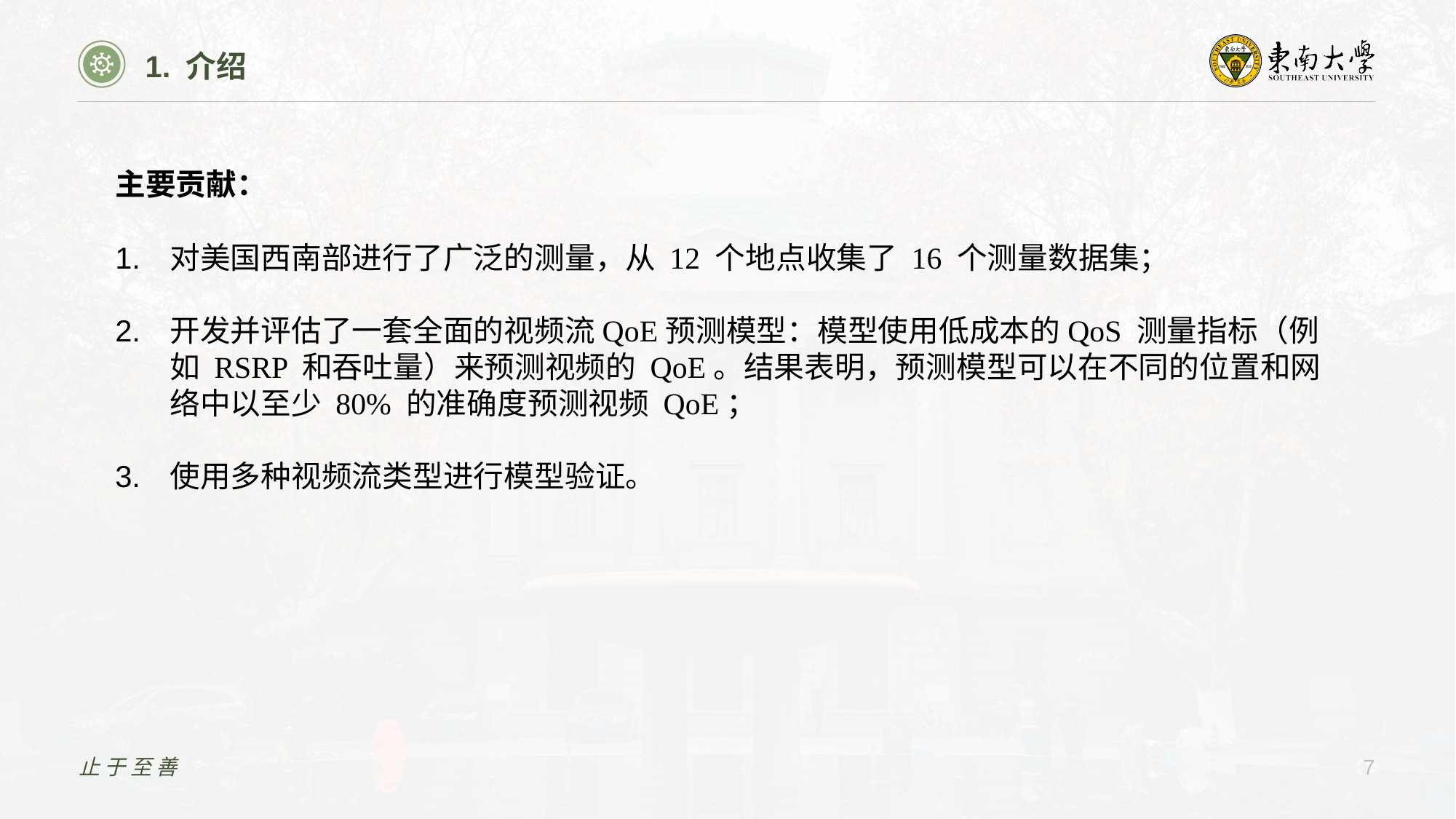

1. 介绍
主要贡献：

对美国西南部进行了广泛的测量，从 12 个地点收集了 16 个测量数据集；

开发并评估了一套全面的视频流QoE预测模型：模型使用低成本的QoS 测量指标（例如 RSRP 和吞吐量）来预测视频的 QoE。结果表明，预测模型可以在不同的位置和网络中以至少 80% 的准确度预测视频 QoE；

使用多种视频流类型进行模型验证。
止于至善
7